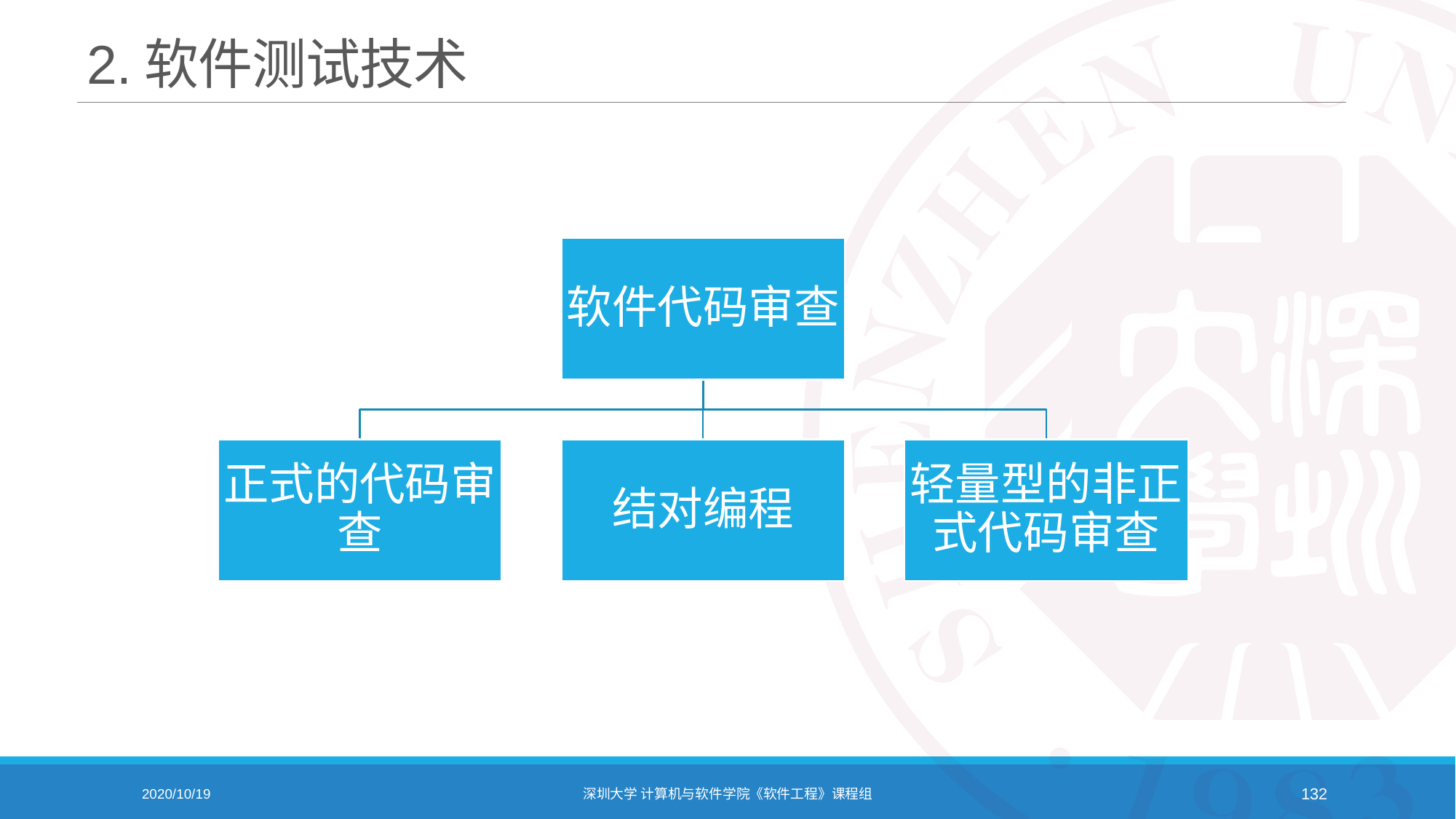

# 2.软件测试技术
软件代码审查
正式的代码审查
结对编程
轻量型的非正式代码审查
2020/10/19
深圳大学 计算机与软件学院《软件工程》课程组
132